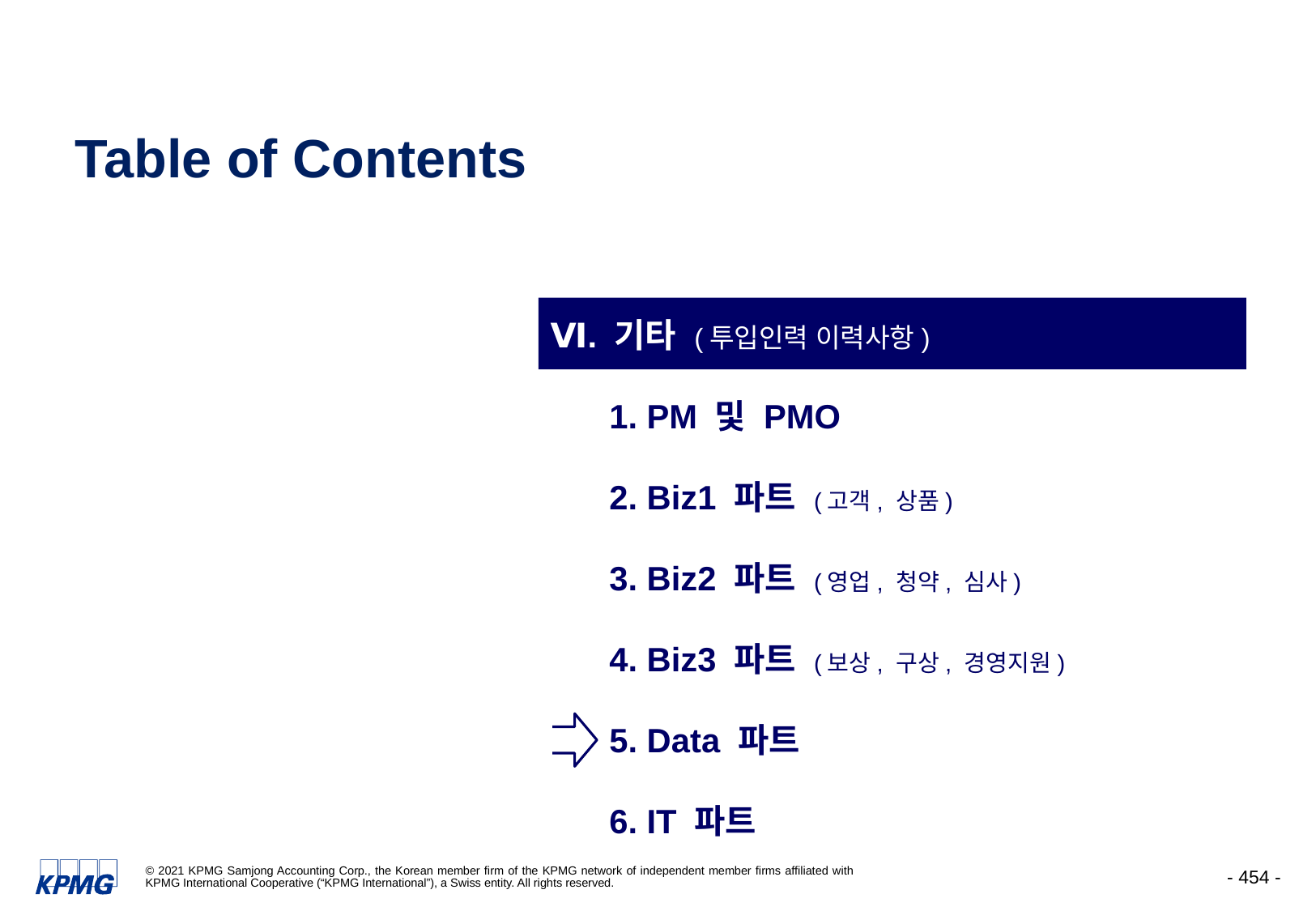

Table of Contents

Ⅵ. 기타 (투입인력 이력사항)
1. PM 및 PMO
2. Biz1 파트 (고객, 상품)
3. Biz2 파트 (영업, 청약, 심사)
4. Biz3 파트 (보상, 구상, 경영지원)
5. Data 파트
6. IT 파트